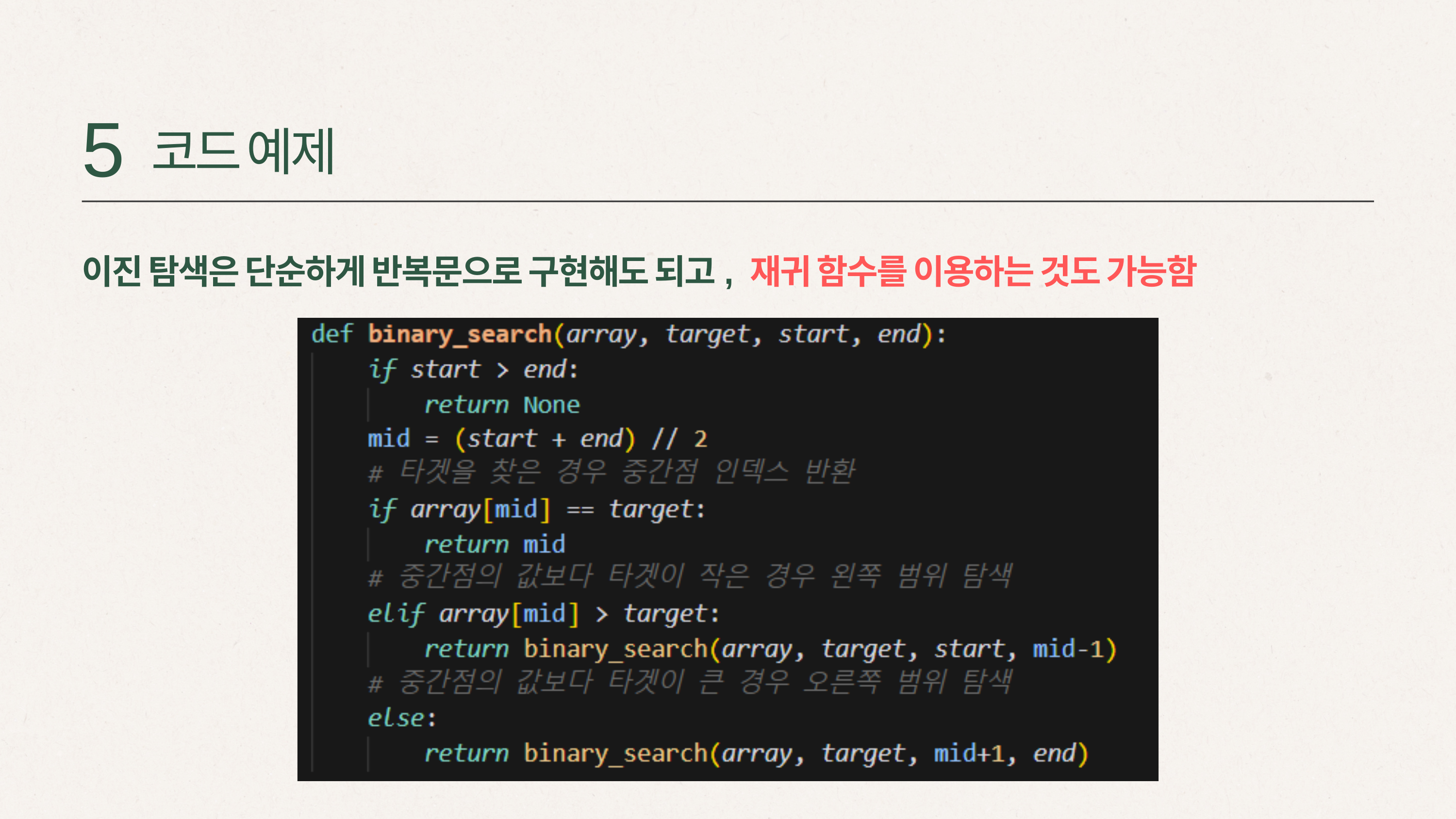

5
코드 예제

이진 탐색은 단순하게 반복문으로 구현해도 되고, 재귀 함수를 이용하는 것도 가능함